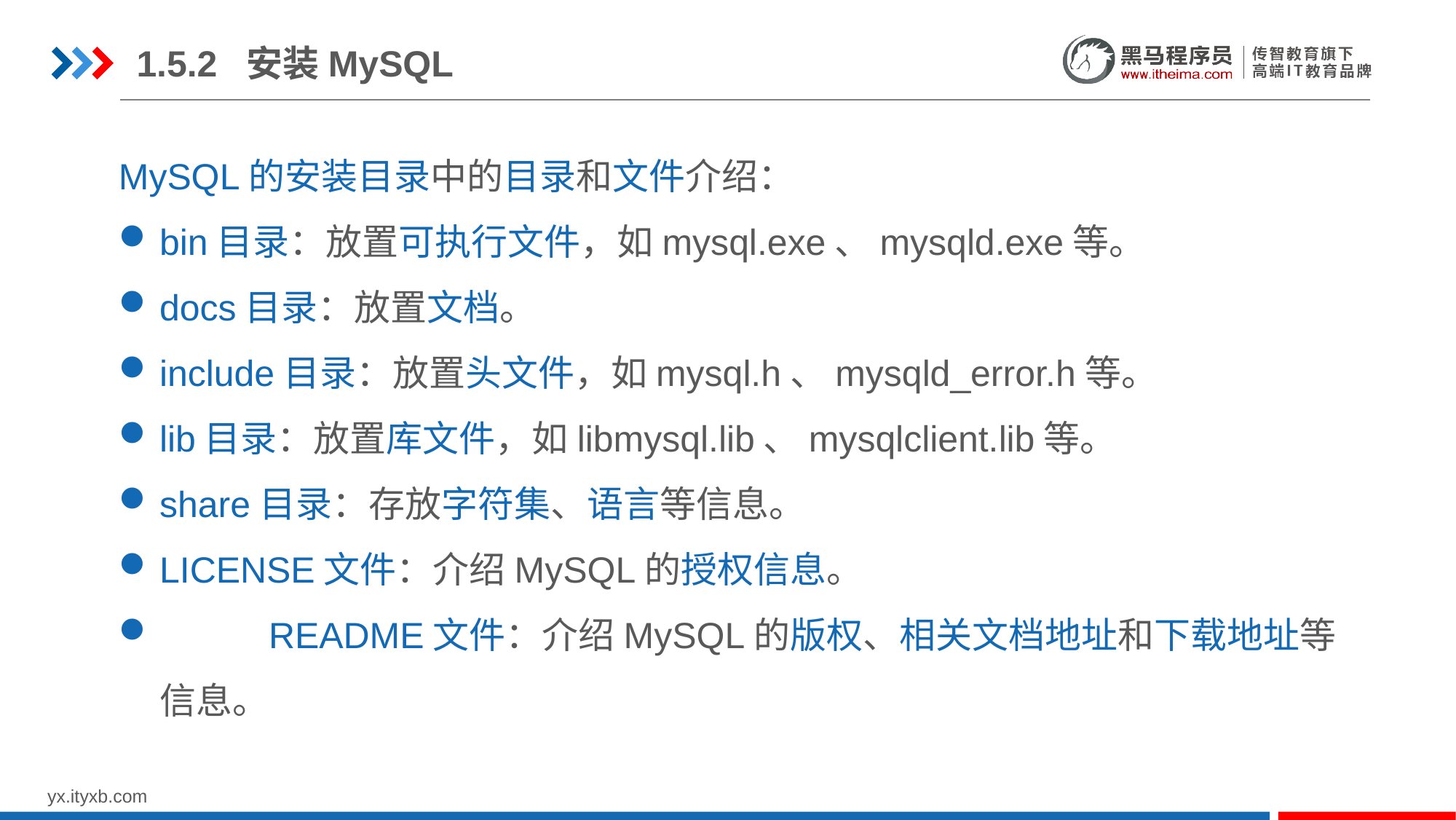

1.5.2  安装MySQL
MySQL的安装目录中的目录和文件介绍：
bin目录：放置可执行文件，如mysql.exe、mysqld.exe等。
docs目录：放置文档。
include目录：放置头文件，如mysql.h、mysqld_error.h等。
lib目录：放置库文件，如libmysql.lib、mysqlclient.lib等。
share目录：存放字符集、语言等信息。
LICENSE文件：介绍MySQL的授权信息。
	README文件：介绍MySQL的版权、相关文档地址和下载地址等信息。